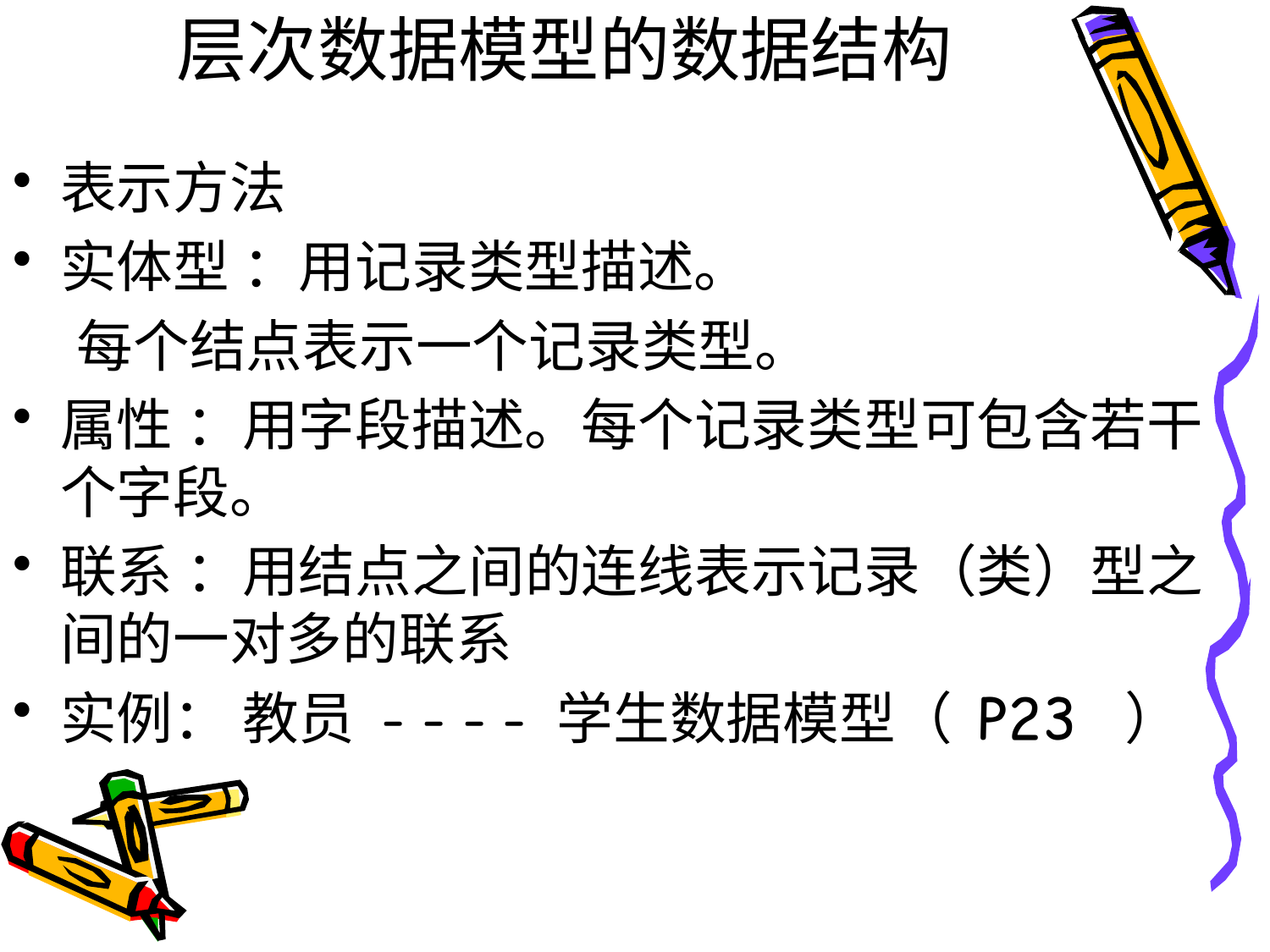

# 层次数据模型的数据结构
表示方法
实体型 ：用记录类型描述。
    每个结点表示一个记录类型。
属性 ：用字段描述。每个记录类型可包含若干个字段。
联系 ：用结点之间的连线表示记录（类）型之间的一对多的联系
实例： 教员 - - - - 学生数据模型（ P23  ）